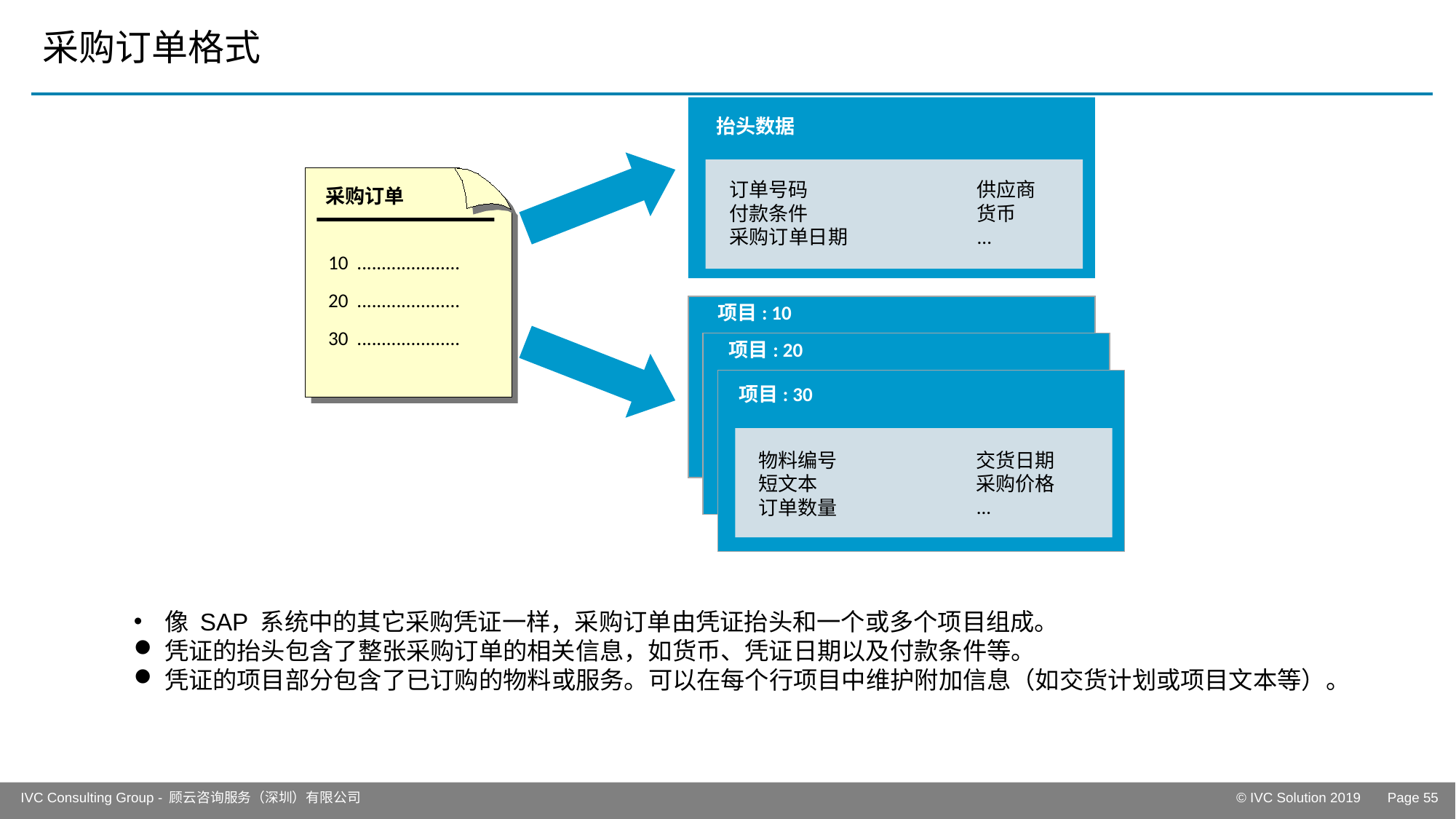

# 采购订单格式

抬头数据

采购订单

10  .....................
20  .....................
30  .....................

订单号码
付款条件
采购订单日期
供应商
货币
...

项目: 10

项目: 20

项目: 30

交货日期
采购价格
...
物料编号
短文本
订单数量
像 SAP 系统中的其它采购凭证一样，采购订单由凭证抬头和一个或多个项目组成。
凭证的抬头包含了整张采购订单的相关信息，如货币、凭证日期以及付款条件等。
凭证的项目部分包含了已订购的物料或服务。可以在每个行项目中维护附加信息（如交货计划或项目文本等）。